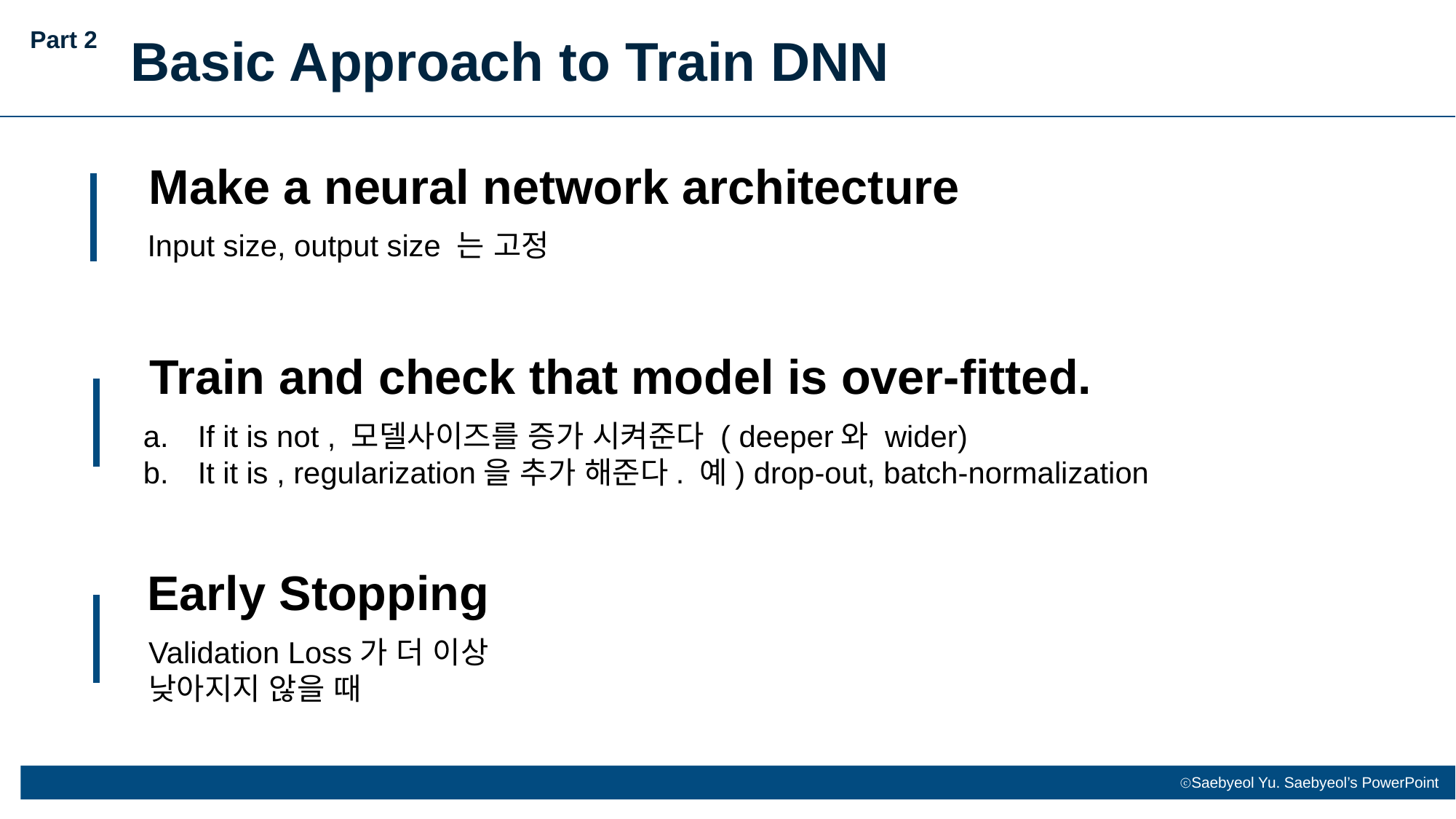

Part 2
Basic Approach to Train DNN
Make a neural network architecture
Input size, output size 는 고정
Train and check that model is over-fitted.
If it is not , 모델사이즈를 증가 시켜준다 ( deeper와 wider)
It it is , regularization을 추가 해준다. 예) drop-out, batch-normalization
Early Stopping
Validation Loss가 더 이상
낮아지지 않을 때